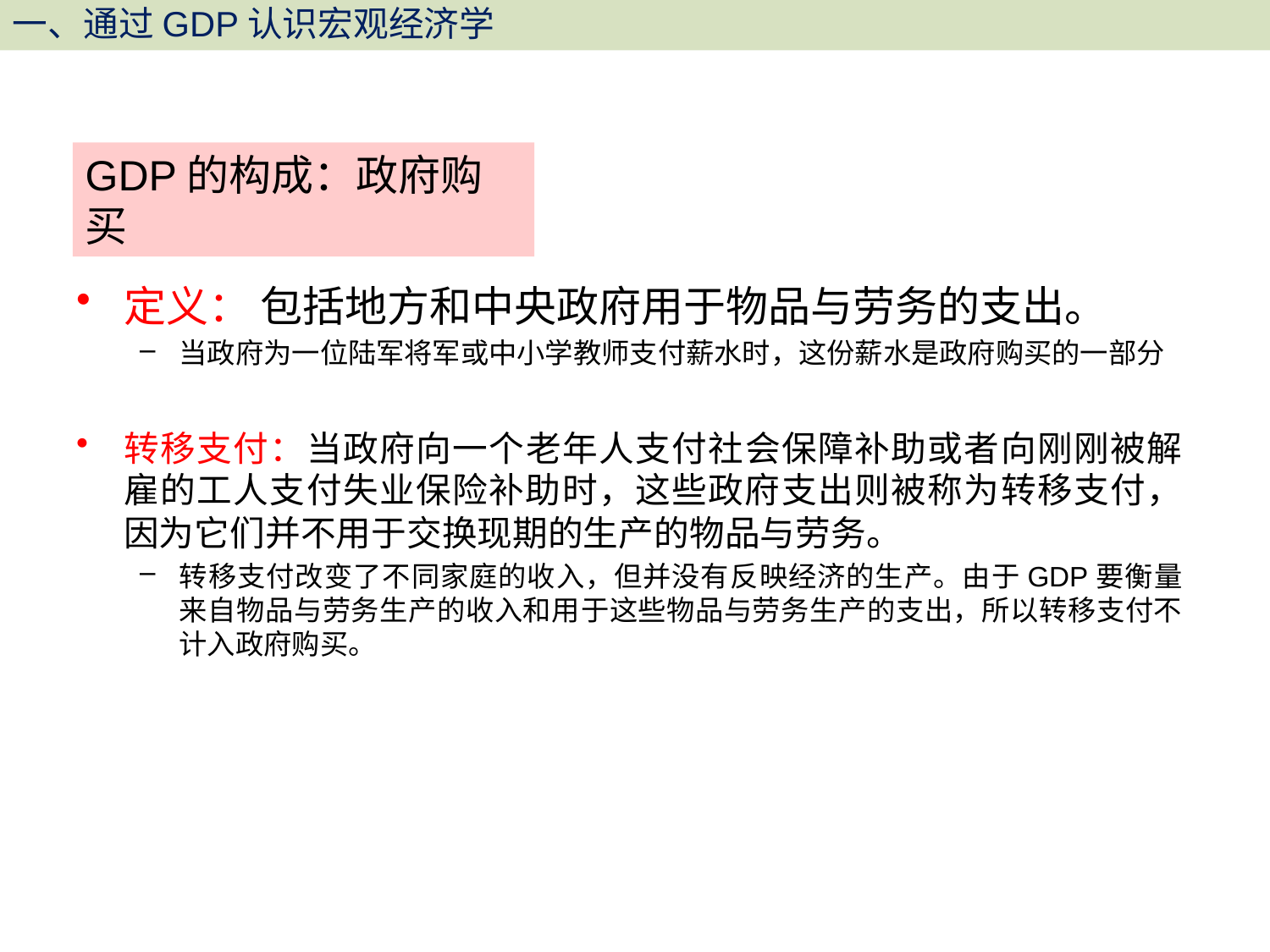

GDP的构成：政府购买

定义： 包括地方和中央政府用于物品与劳务的支出。
当政府为一位陆军将军或中小学教师支付薪水时，这份薪水是政府购买的一部分

转移支付：当政府向一个老年人支付社会保障补助或者向刚刚被解雇的工人支付失业保险补助时，这些政府支出则被称为转移支付，因为它们并不用于交换现期的生产的物品与劳务。
转移支付改变了不同家庭的收入，但并没有反映经济的生产。由于GDP要衡量来自物品与劳务生产的收入和用于这些物品与劳务生产的支出，所以转移支付不计入政府购买。